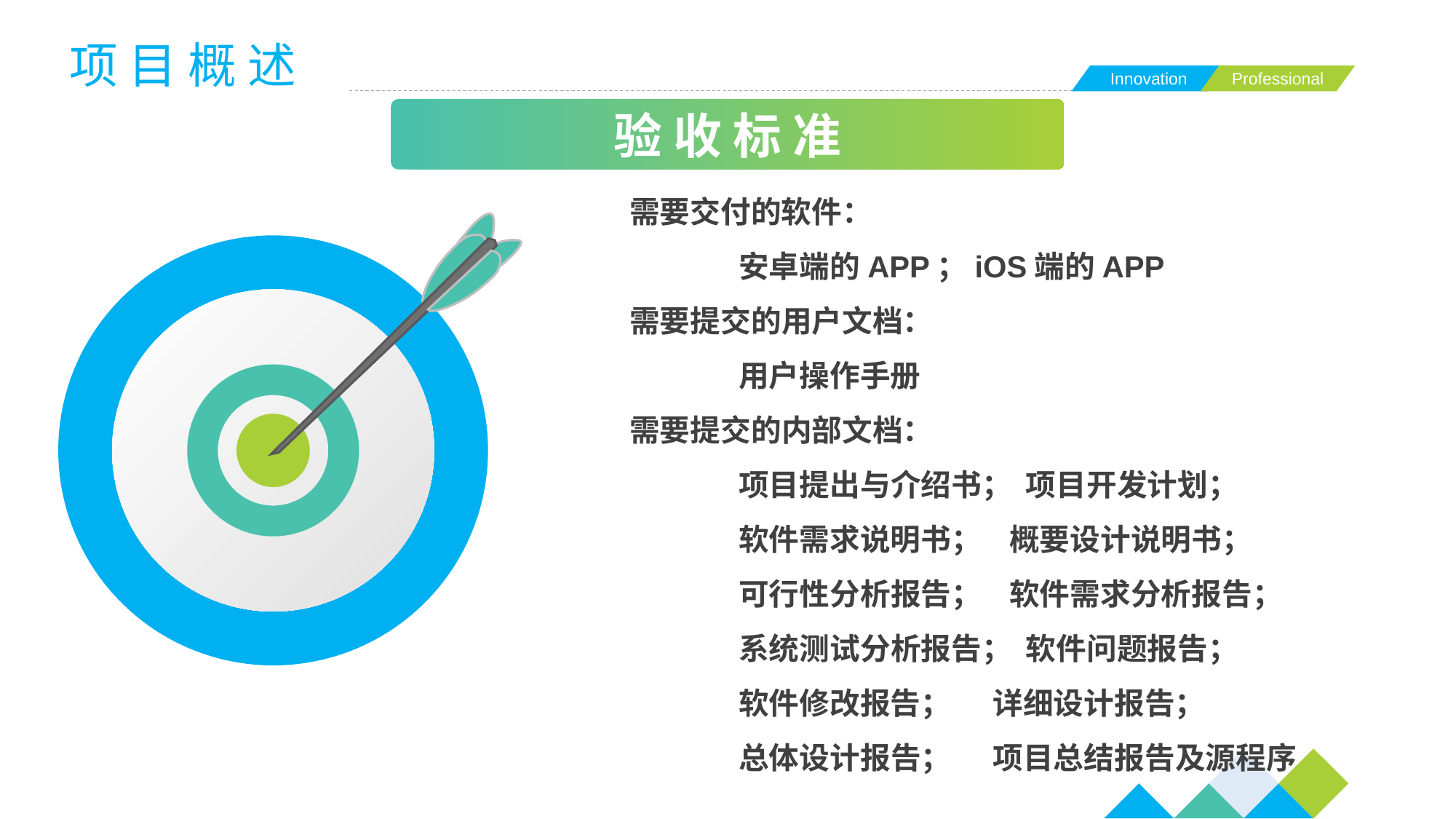

项 目 概 述
验 收 标 准
需要交付的软件：
	安卓端的APP；iOS端的APP
需要提交的用户文档：
	用户操作手册
需要提交的内部文档：
项目提出与介绍书；  项目开发计划；
软件需求说明书；    概要设计说明书；
可行性分析报告；    软件需求分析报告；
系统测试分析报告；  软件问题报告；
软件修改报告；      详细设计报告；
总体设计报告；      项目总结报告及源程序